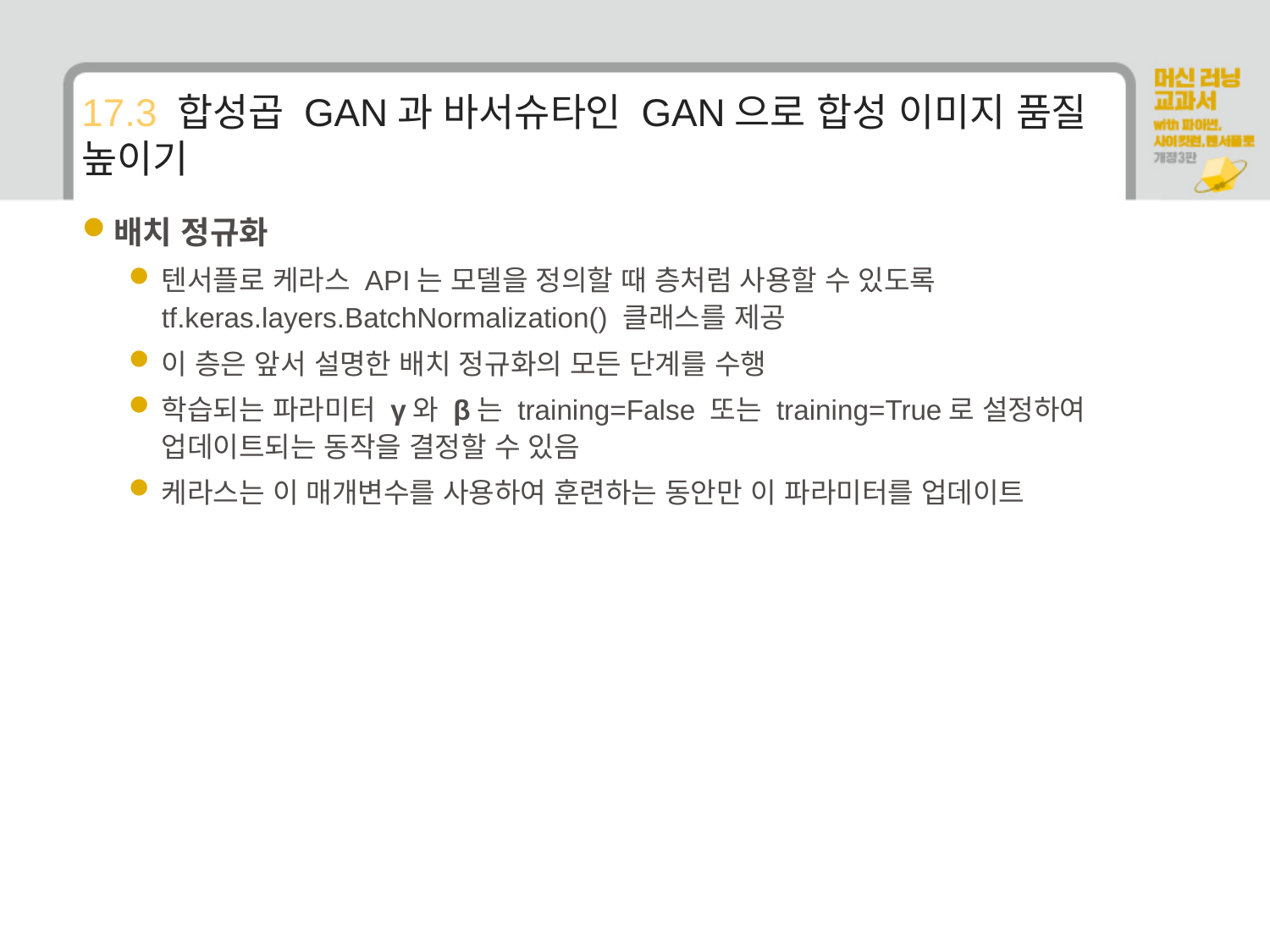

# 17.3 합성곱 GAN과 바서슈타인 GAN으로 합성 이미지 품질 높이기
배치 정규화
텐서플로 케라스 API는 모델을 정의할 때 층처럼 사용할 수 있도록 tf.keras.layers.BatchNormalization() 클래스를 제공
이 층은 앞서 설명한 배치 정규화의 모든 단계를 수행
학습되는 파라미터 γ와 β는 training=False 또는 training=True로 설정하여 업데이트되는 동작을 결정할 수 있음
케라스는 이 매개변수를 사용하여 훈련하는 동안만 이 파라미터를 업데이트